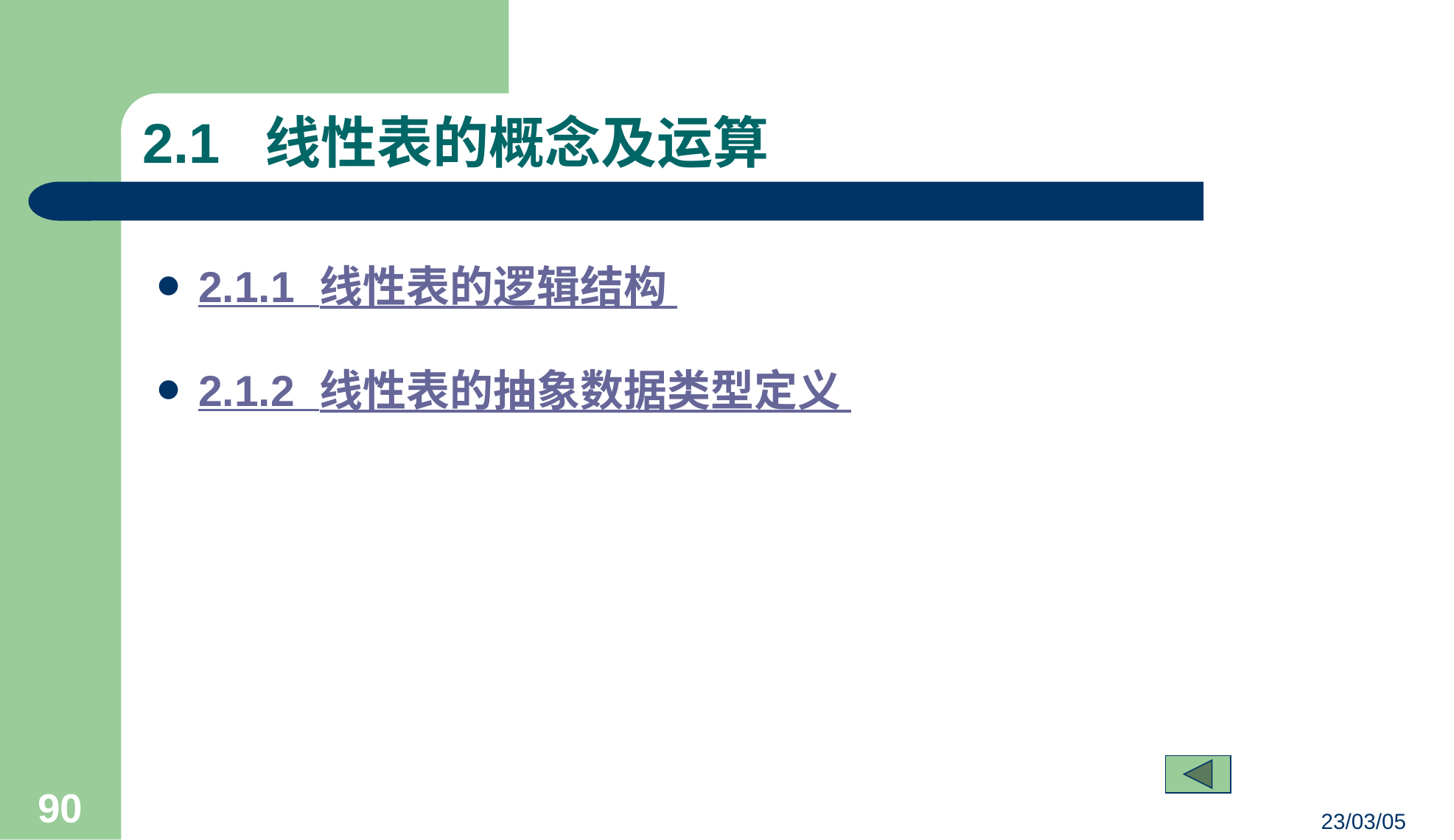

# 2.1  线性表的概念及运算
2.1.1  线性表的逻辑结构
2.1.2  线性表的抽象数据类型定义

90
23/03/05